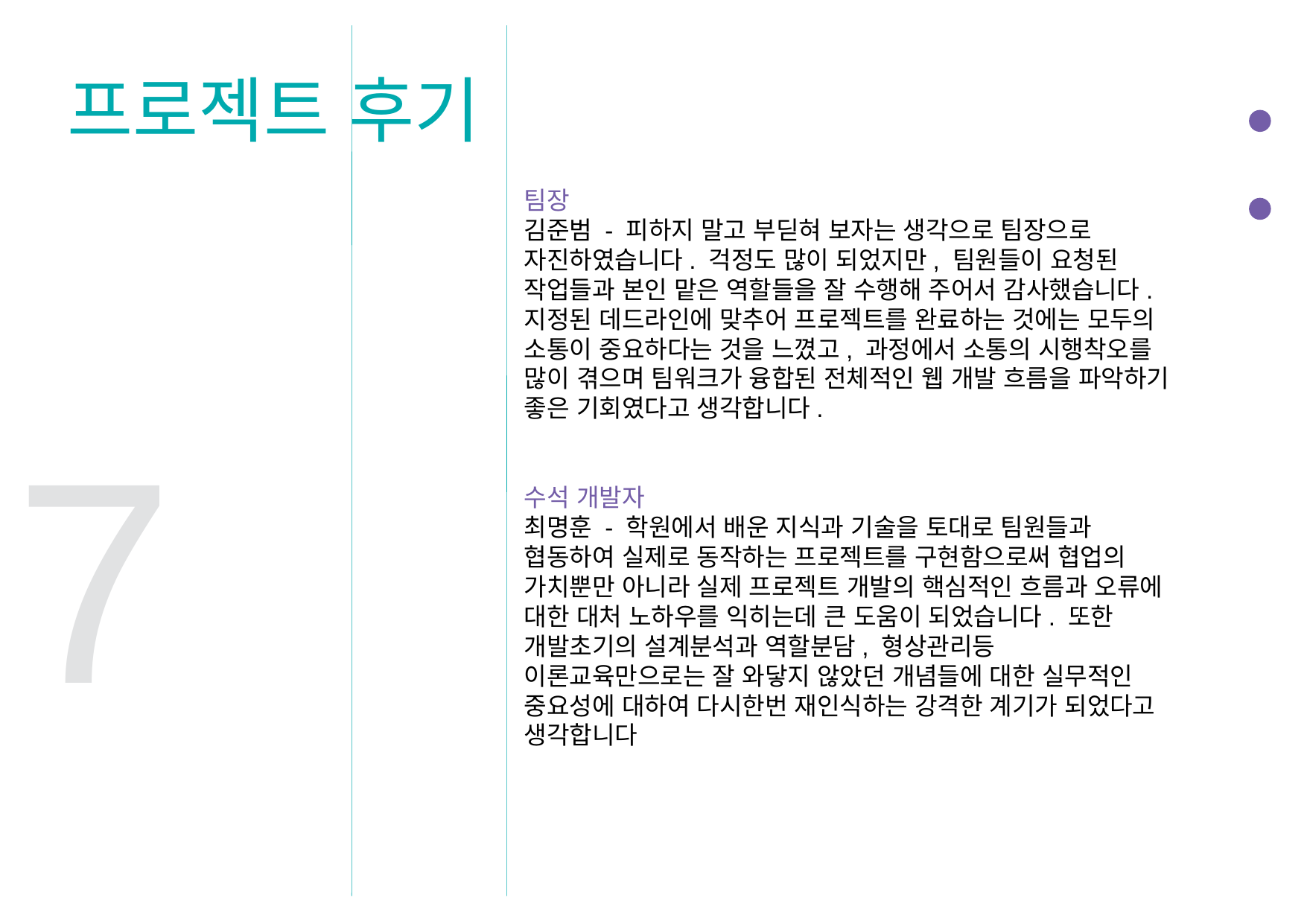

프로젝트 후기

팀장
김준범 - 피하지 말고 부딛혀 보자는 생각으로 팀장으로 자진하였습니다. 걱정도 많이 되었지만, 팀원들이 요청된 작업들과 본인 맡은 역할들을 잘 수행해 주어서 감사했습니다. 지정된 데드라인에 맞추어 프로젝트를 완료하는 것에는 모두의 소통이 중요하다는 것을 느꼈고, 과정에서 소통의 시행착오를 많이 겪으며 팀워크가 융합된 전체적인 웹 개발 흐름을 파악하기 좋은 기회였다고 생각합니다.

수석 개발자
최명훈 - 학원에서 배운 지식과 기술을 토대로 팀원들과 협동하여 실제로 동작하는 프로젝트를 구현함으로써 협업의 가치뿐만 아니라 실제 프로젝트 개발의 핵심적인 흐름과 오류에 대한 대처 노하우를 익히는데 큰 도움이 되었습니다. 또한 개발초기의 설계분석과 역할분담, 형상관리등 이론교육만으로는 잘 와닿지 않았던 개념들에 대한 실무적인 중요성에 대하여 다시한번 재인식하는 강격한 계기가 되었다고 생각합니다

7